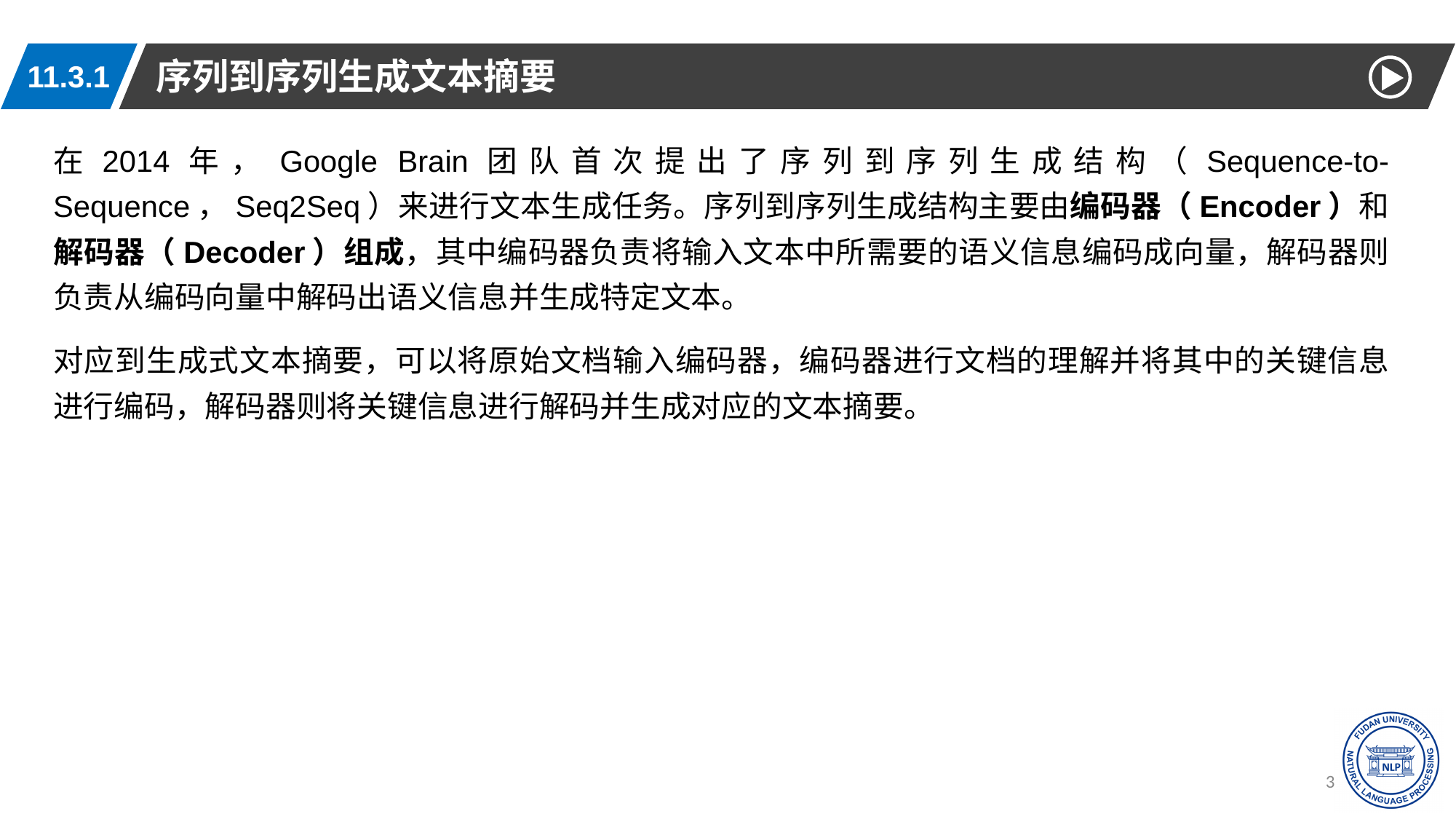

序列到序列生成文本摘要
11.3.1

在2014年，Google Brain团队首次提出了序列到序列生成结构（Sequence-to-Sequence，Seq2Seq）来进行文本生成任务。序列到序列生成结构主要由编码器（Encoder）和解码器（Decoder）组成，其中编码器负责将输入文本中所需要的语义信息编码成向量，解码器则负责从编码向量中解码出语义信息并生成特定文本。
对应到生成式文本摘要，可以将原始文档输入编码器，编码器进行文档的理解并将其中的关键信息进行编码，解码器则将关键信息进行解码并生成对应的文本摘要。
39